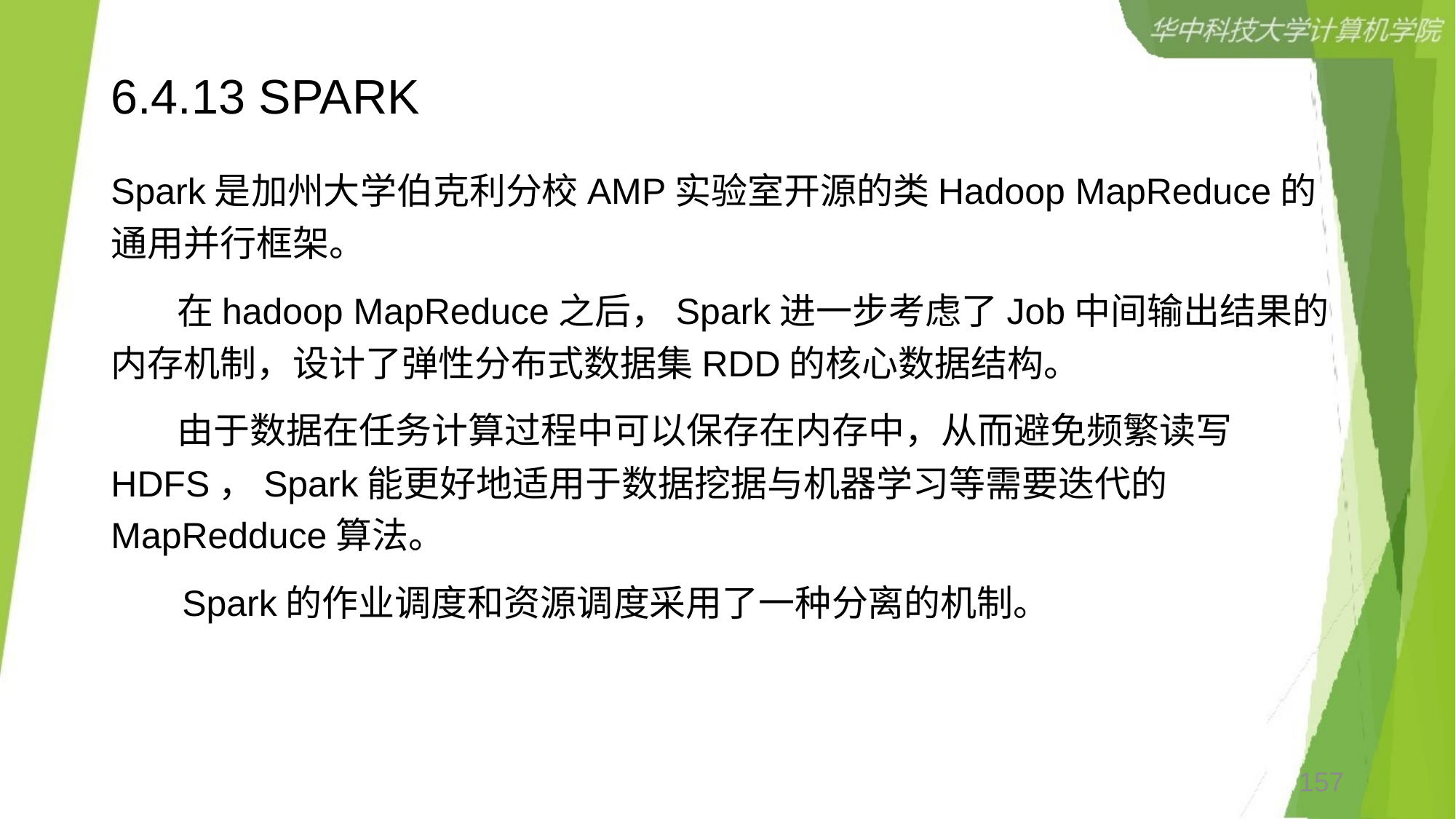

# 6.4.13 SPARK
Spark是加州大学伯克利分校AMP实验室开源的类Hadoop MapReduce的通用并行框架。
       在hadoop MapReduce之后，Spark进一步考虑了Job中间输出结果的内存机制，设计了弹性分布式数据集RDD的核心数据结构。
       由于数据在任务计算过程中可以保存在内存中，从而避免频繁读写HDFS，Spark能更好地适用于数据挖据与机器学习等需要迭代的MapRedduce算法。
       Spark的作业调度和资源调度采用了一种分离的机制。
157